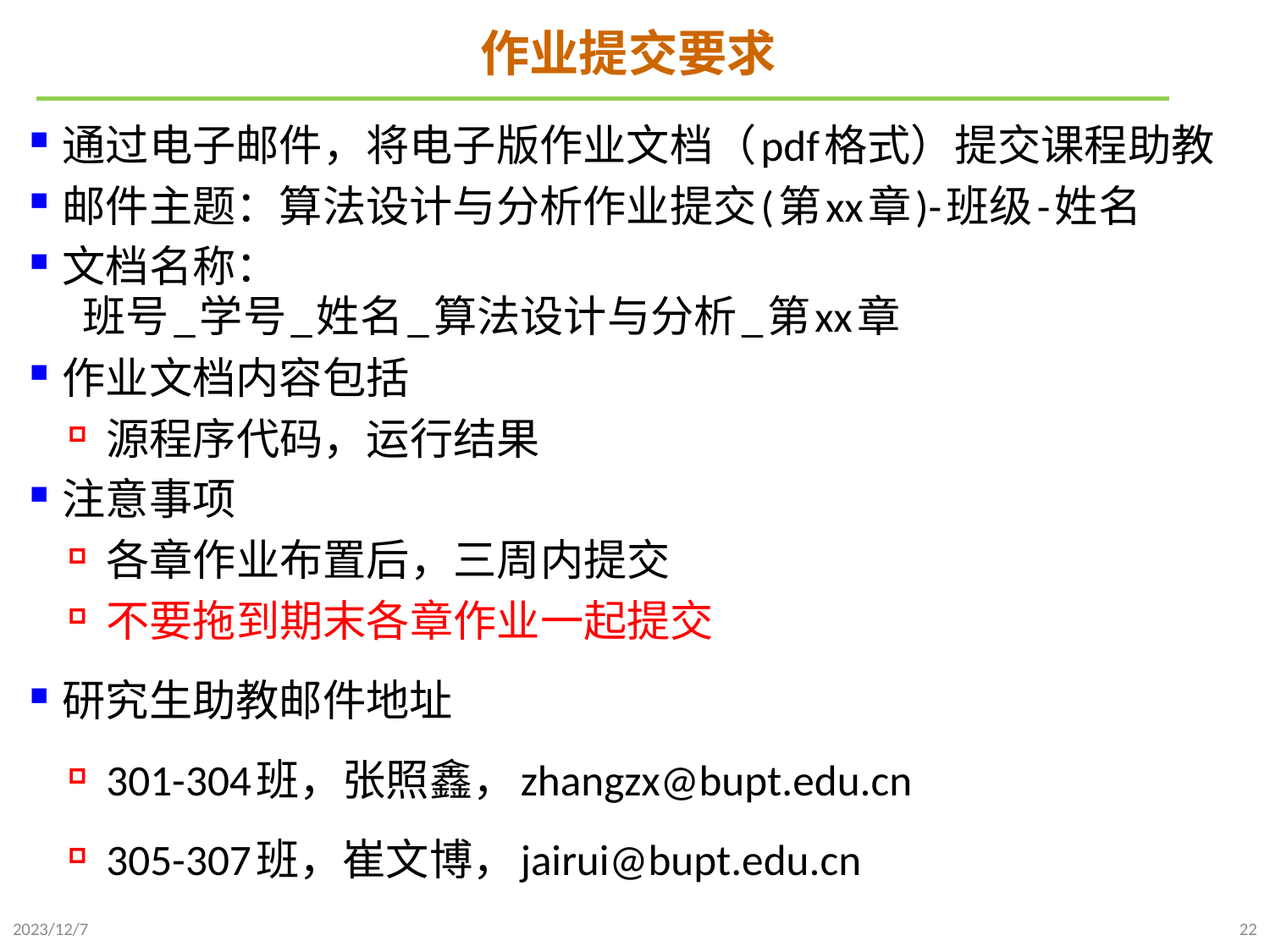

# 作业提交要求
通过电子邮件，将电子版作业文档（pdf格式）提交课程助教
邮件主题：算法设计与分析作业提交(第xx章)-班级-姓名
文档名称：
     班号_学号_姓名_算法设计与分析_第xx章
作业文档内容包括
源程序代码，运行结果
注意事项
各章作业布置后，三周内提交
不要拖到期末各章作业一起提交
研究生助教邮件地址
301-304班，张照鑫，zhangzx@bupt.edu.cn
305-307班，崔文博，jairui@bupt.edu.cn

2023/12/7
22